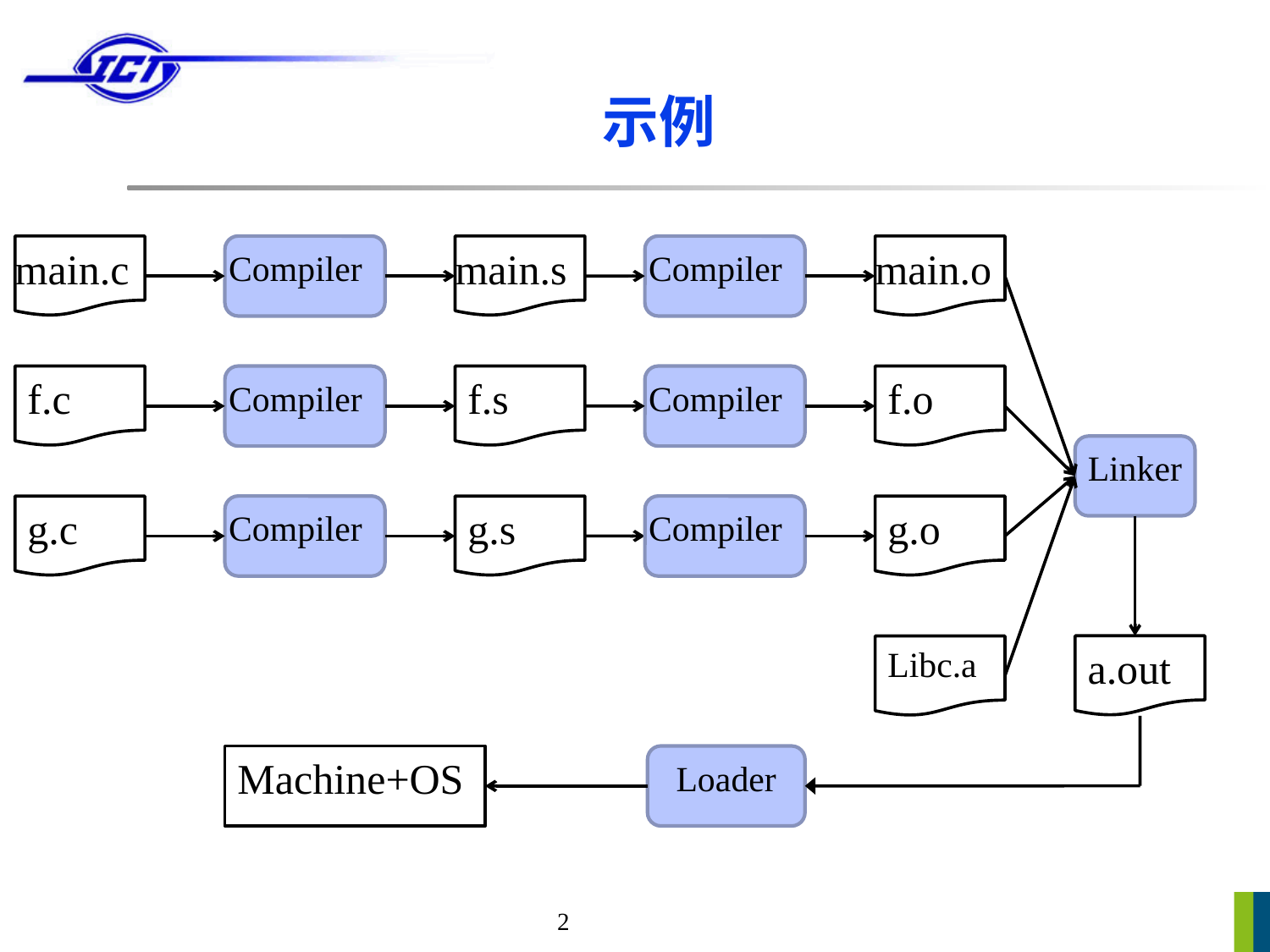

# 示例
main.c
Compiler
main.s
Compiler
main.o
f.c
Compiler
f.s
Compiler
f.o
Linker
g.c
Compiler
g.s
Compiler
g.o
a.out
Libc.a
Machine+OS
Loader